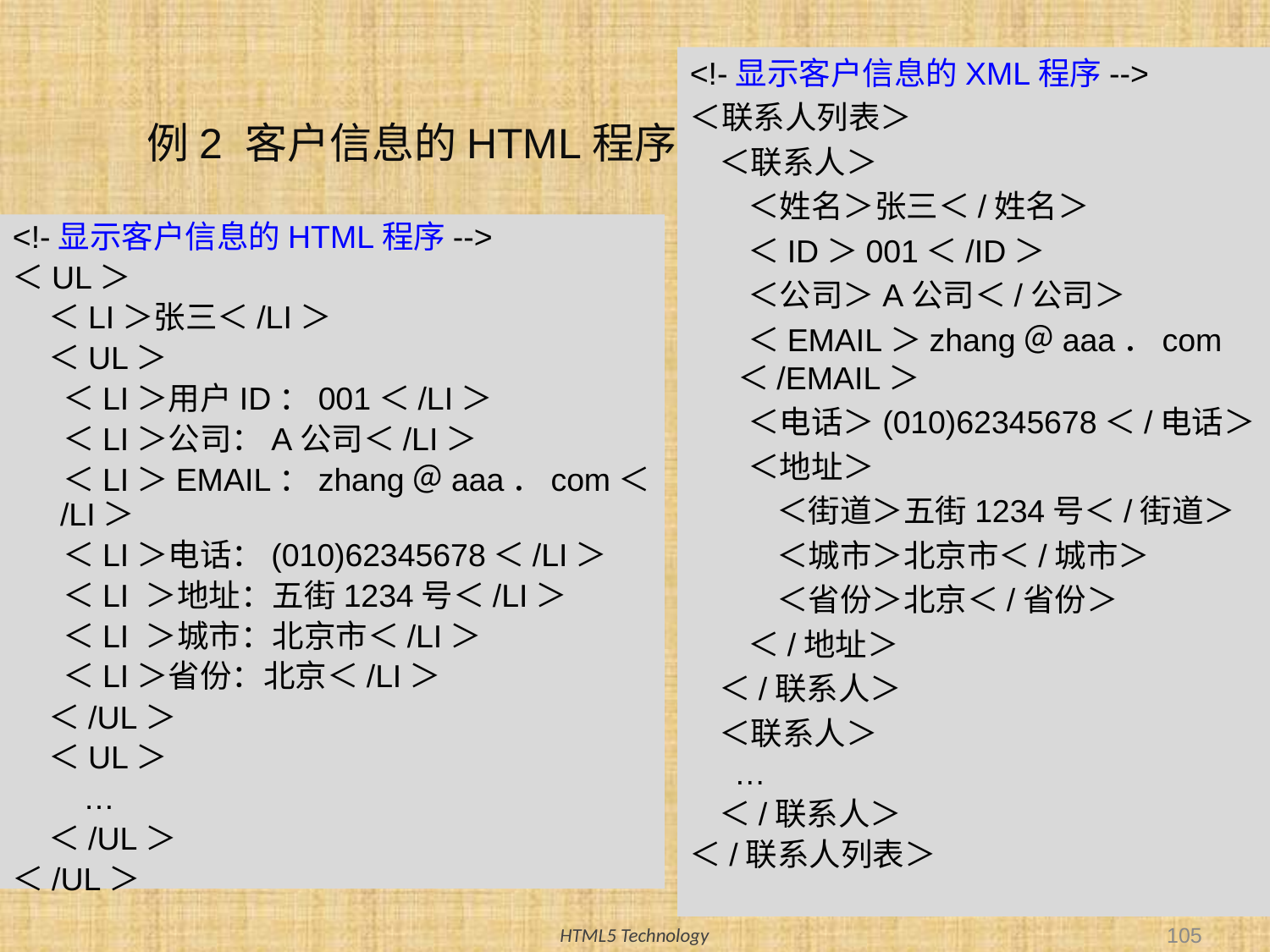

<!-显示客户信息的XML程序-->
＜联系人列表＞
   ＜联系人＞
       ＜姓名＞张三＜/姓名＞
       ＜ID＞001＜/ID＞
       ＜公司＞A公司＜/公司＞
       ＜EMAIL＞zhang＠aaa．com＜/EMAIL＞
       ＜电话＞(010)62345678＜/电话＞
       ＜地址＞
           ＜街道＞五街1234号＜/街道＞
           ＜城市＞北京市＜/城市＞
           ＜省份＞北京＜/省份＞
       ＜/地址＞
   ＜/联系人＞
   ＜联系人＞
     …
   ＜/联系人＞
＜/联系人列表＞
例2 客户信息的HTML程序与XML程序
<!-显示客户信息的HTML程序-->
＜UL＞
    ＜LI＞张三＜/LI＞
    ＜UL＞
      ＜LI＞用户ID：001＜/LI＞
      ＜LI＞公司：A公司＜/LI＞
      ＜LI＞EMAIL：zhang＠aaa．com＜/LI＞
      ＜LI＞电话：(010)62345678＜/LI＞
      ＜LI ＞地址：五街1234号＜/LI＞
      ＜LI ＞城市：北京市＜/LI＞
      ＜LI＞省份：北京＜/LI＞
    ＜/UL＞
    ＜UL＞
        …
    ＜/UL＞
＜/UL＞
105
HTML5 Technology